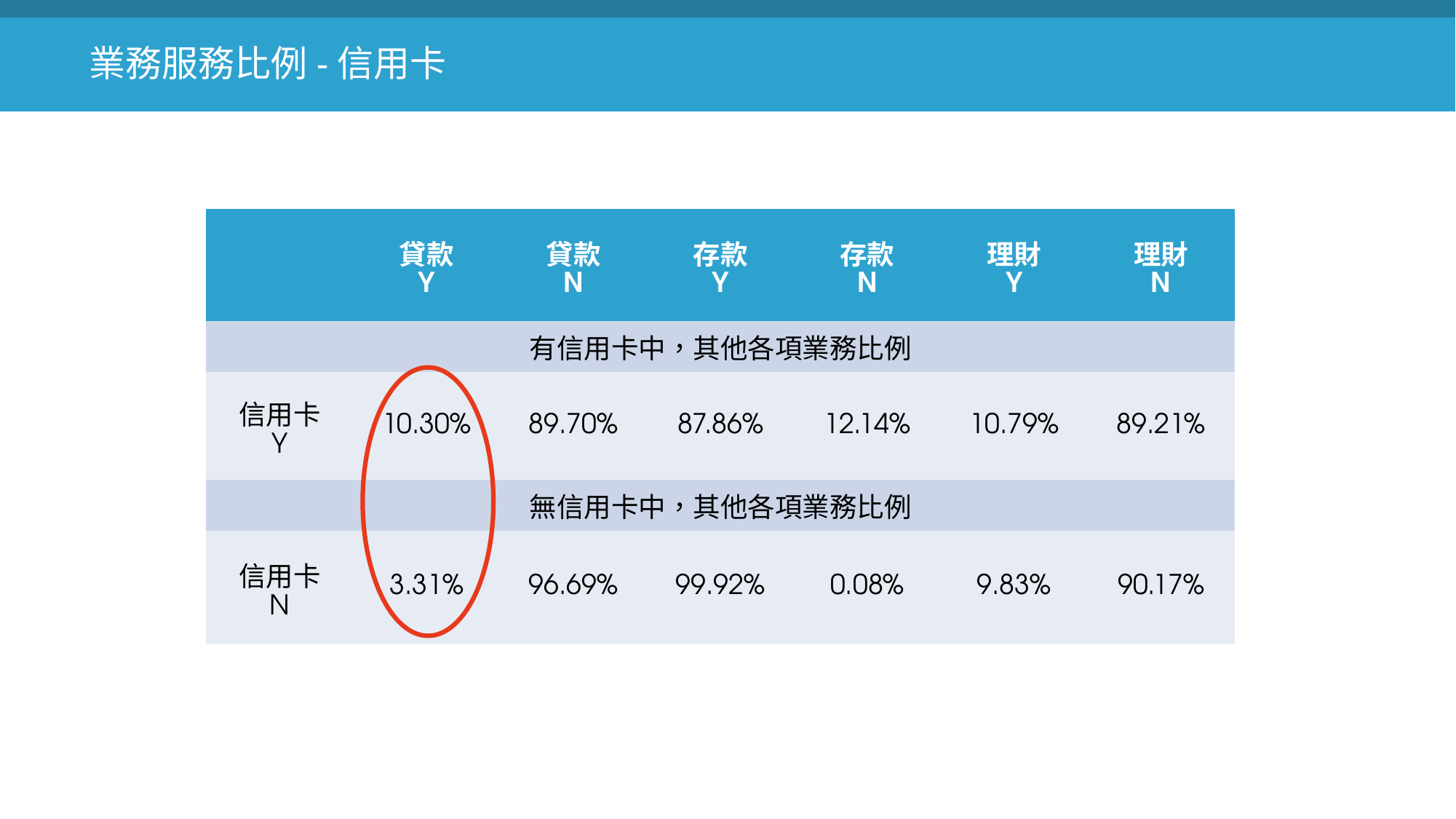

業務服務比例-信用卡
|  | 貸款 Y | 貸款 N | 存款 Y | 存款 N | 理財 Y | 理財 N |
| --- | --- | --- | --- | --- | --- | --- |
| 有信用卡中，其他各項業務比例 |  |  |  |  |  |  |
| 信用卡 Y | 10.30% | 89.70% | 87.86% | 12.14% | 10.79% | 89.21% |
| 無信用卡中，其他各項業務比例 |  |  |  |  |  |  |
| 信用卡 N | 3.31% | 96.69% | 99.92% | 0.08% | 9.83% | 90.17% |